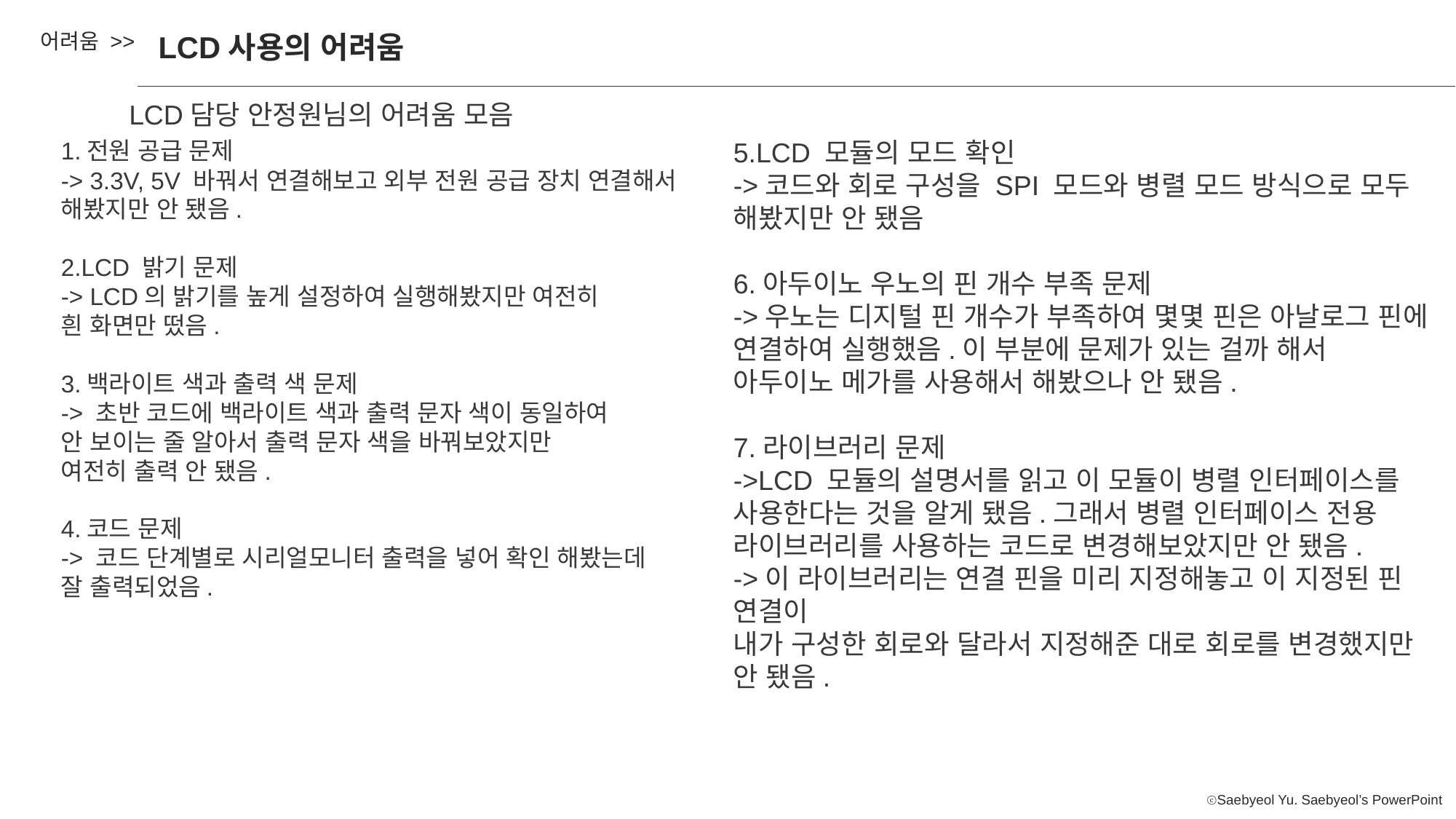

어려움 >>
LCD사용의 어려움
LCD담당 안정원님의 어려움 모음
5.LCD 모듈의 모드 확인
->코드와 회로 구성을 SPI 모드와 병렬 모드 방식으로 모두
해봤지만 안 됐음

6.아두이노 우노의 핀 개수 부족 문제
->우노는 디지털 핀 개수가 부족하여 몇몇 핀은 아날로그 핀에
연결하여 실행했음.이 부분에 문제가 있는 걸까 해서
아두이노 메가를 사용해서 해봤으나 안 됐음.

7.라이브러리 문제
->LCD 모듈의 설명서를 읽고 이 모듈이 병렬 인터페이스를
사용한다는 것을 알게 됐음.그래서 병렬 인터페이스 전용
라이브러리를 사용하는 코드로 변경해보았지만 안 됐음.
->이 라이브러리는 연결 핀을 미리 지정해놓고 이 지정된 핀 연결이
내가 구성한 회로와 달라서 지정해준 대로 회로를 변경했지만
안 됐음.
1.전원 공급 문제
-> 3.3V, 5V 바꿔서 연결해보고 외부 전원 공급 장치 연결해서
해봤지만 안 됐음.

2.LCD 밝기 문제
-> LCD의 밝기를 높게 설정하여 실행해봤지만 여전히
흰 화면만 떴음.

3.백라이트 색과 출력 색 문제
-> 초반 코드에 백라이트 색과 출력 문자 색이 동일하여
안 보이는 줄 알아서 출력 문자 색을 바꿔보았지만
여전히 출력 안 됐음.

4.코드 문제
-> 코드 단계별로 시리얼모니터 출력을 넣어 확인 해봤는데
잘 출력되었음.